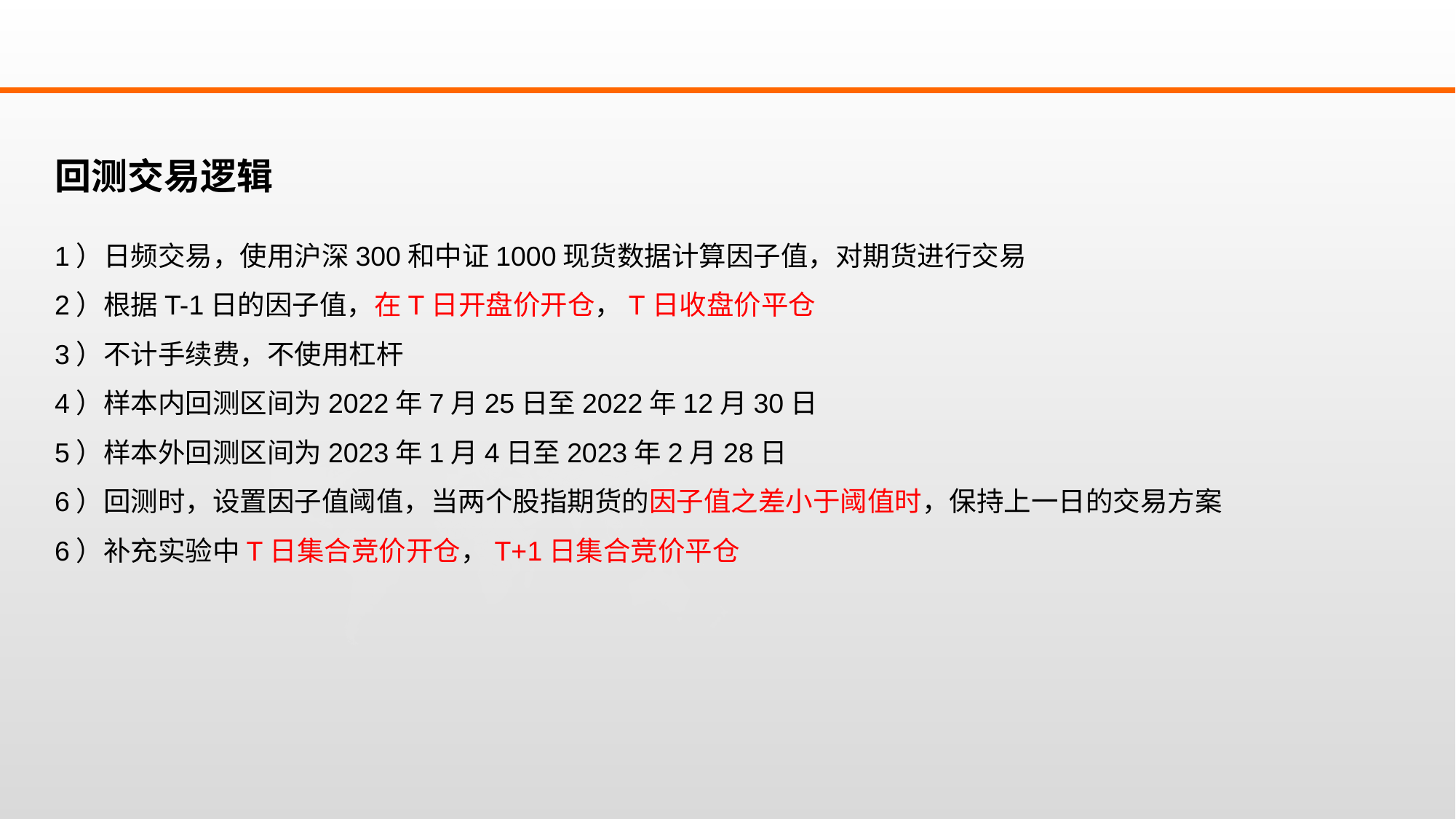

回测交易逻辑
1）日频交易，使用沪深300和中证1000现货数据计算因子值，对期货进行交易
2）根据T-1日的因子值，在T日开盘价开仓，T日收盘价平仓
3）不计手续费，不使用杠杆
4）样本内回测区间为2022年7月25日至2022年12月30日
5）样本外回测区间为2023年1月4日至2023年2月28日
6）回测时，设置因子值阈值，当两个股指期货的因子值之差小于阈值时，保持上一日的交易方案
6）补充实验中T日集合竞价开仓，T+1日集合竞价平仓